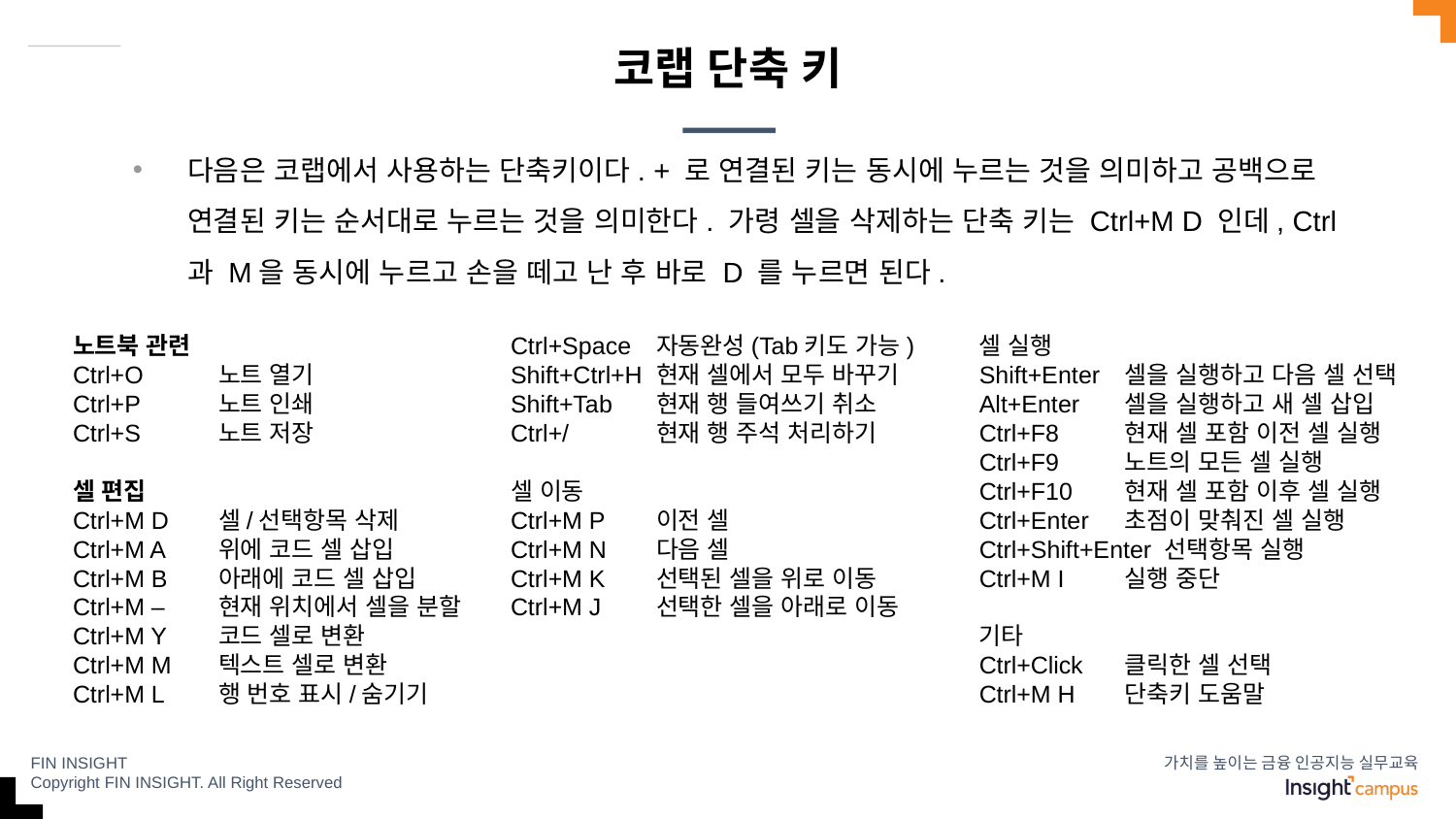

# 코랩 단축 키
다음은 코랩에서 사용하는 단축키이다. + 로 연결된 키는 동시에 누르는 것을 의미하고 공백으로 연결된 키는 순서대로 누르는 것을 의미한다. 가령 셀을 삭제하는 단축 키는 Ctrl+M D 인데, Ctrl과 M을 동시에 누르고 손을 떼고 난 후 바로 D 를 누르면 된다.

노트북 관련
Ctrl+O 	노트 열기
Ctrl+P 	노트 인쇄
Ctrl+S 	노트 저장

셀 편집
Ctrl+M D 	셀/선택항목 삭제
Ctrl+M A 	위에 코드 셀 삽입
Ctrl+M B 	아래에 코드 셀 삽입
Ctrl+M – 	현재 위치에서 셀을 분할
Ctrl+M Y 	코드 셀로 변환
Ctrl+M M 	텍스트 셀로 변환
Ctrl+M L 	행 번호 표시/숨기기
Ctrl+Space	자동완성(Tab키도 가능)
Shift+Ctrl+H 	현재 셀에서 모두 바꾸기
Shift+Tab 	현재 행 들여쓰기 취소
Ctrl+/ 	현재 행 주석 처리하기

셀 이동
Ctrl+M P 	이전 셀
Ctrl+M N 	다음 셀
Ctrl+M K 	선택된 셀을 위로 이동
Ctrl+M J 	선택한 셀을 아래로 이동

셀 실행
Shift+Enter 	셀을 실행하고 다음 셀 선택
Alt+Enter 	셀을 실행하고 새 셀 삽입
Ctrl+F8 	현재 셀 포함 이전 셀 실행
Ctrl+F9 	노트의 모든 셀 실행
Ctrl+F10 	현재 셀 포함 이후 셀 실행
Ctrl+Enter 	초점이 맞춰진 셀 실행
Ctrl+Shift+Enter 선택항목 실행
Ctrl+M I 	실행 중단

기타
Ctrl+Click	클릭한 셀 선택
Ctrl+M H	단축키 도움말